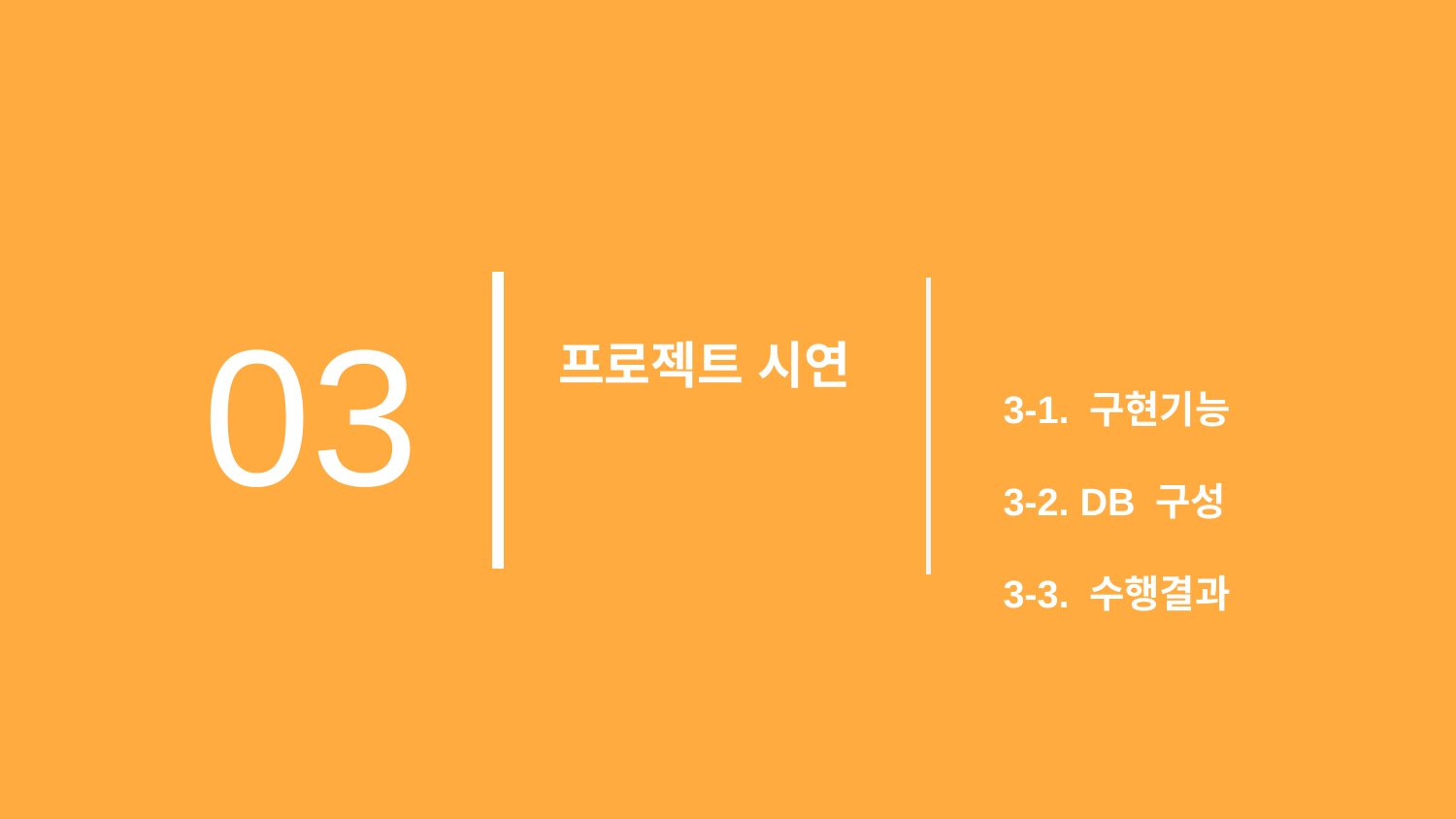

03
프로젝트 시연
3-1. 구현기능
3-2. DB 구성
3-3. 수행결과